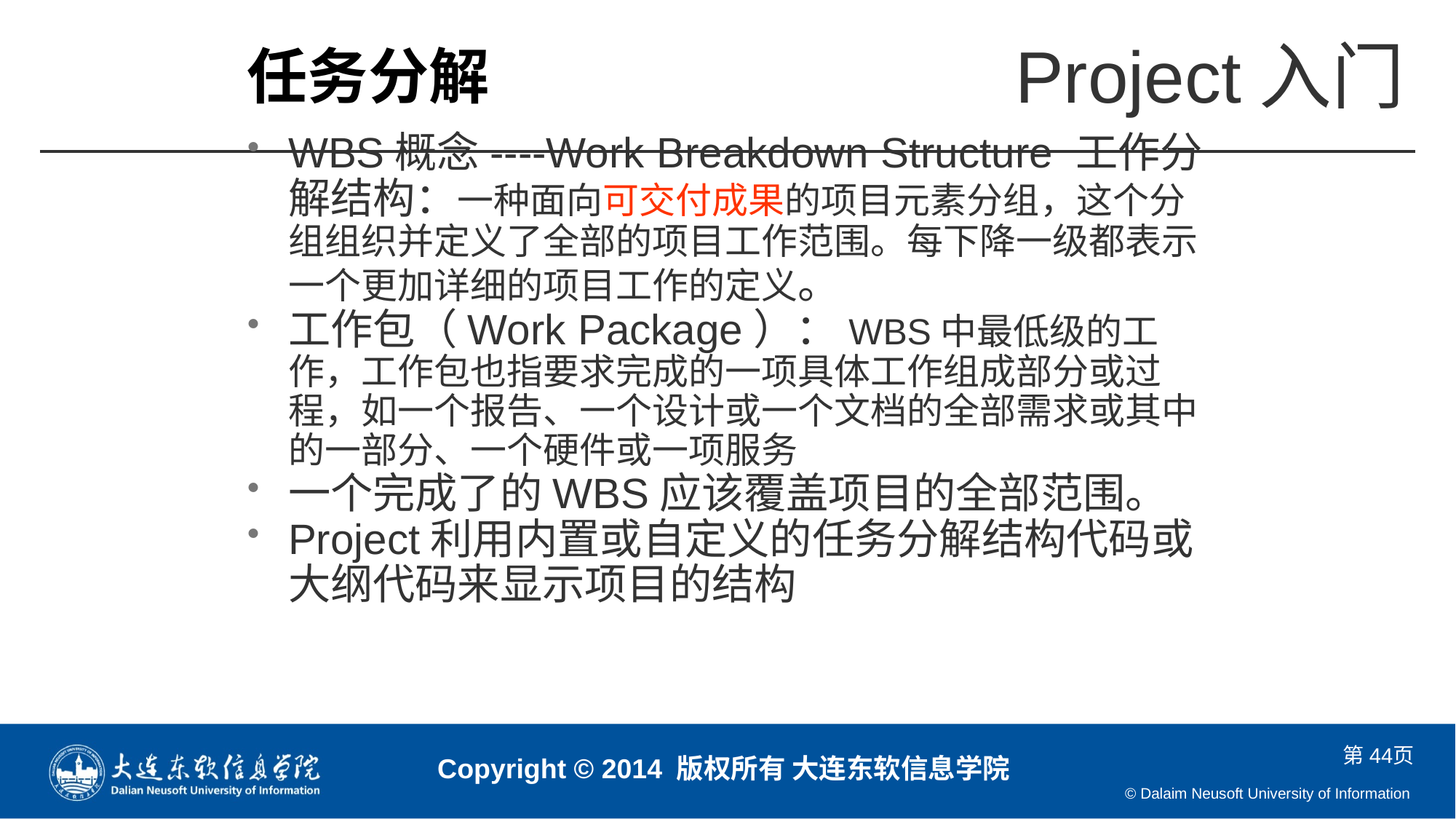

# 任务分解
WBS概念----Work Breakdown Structure 工作分解结构：一种面向可交付成果的项目元素分组，这个分组组织并定义了全部的项目工作范围。每下降一级都表示一个更加详细的项目工作的定义。
工作包（Work Package）：WBS中最低级的工作，工作包也指要求完成的一项具体工作组成部分或过程，如一个报告、一个设计或一个文档的全部需求或其中的一部分、一个硬件或一项服务
一个完成了的WBS应该覆盖项目的全部范围。
Project利用内置或自定义的任务分解结构代码或大纲代码来显示项目的结构